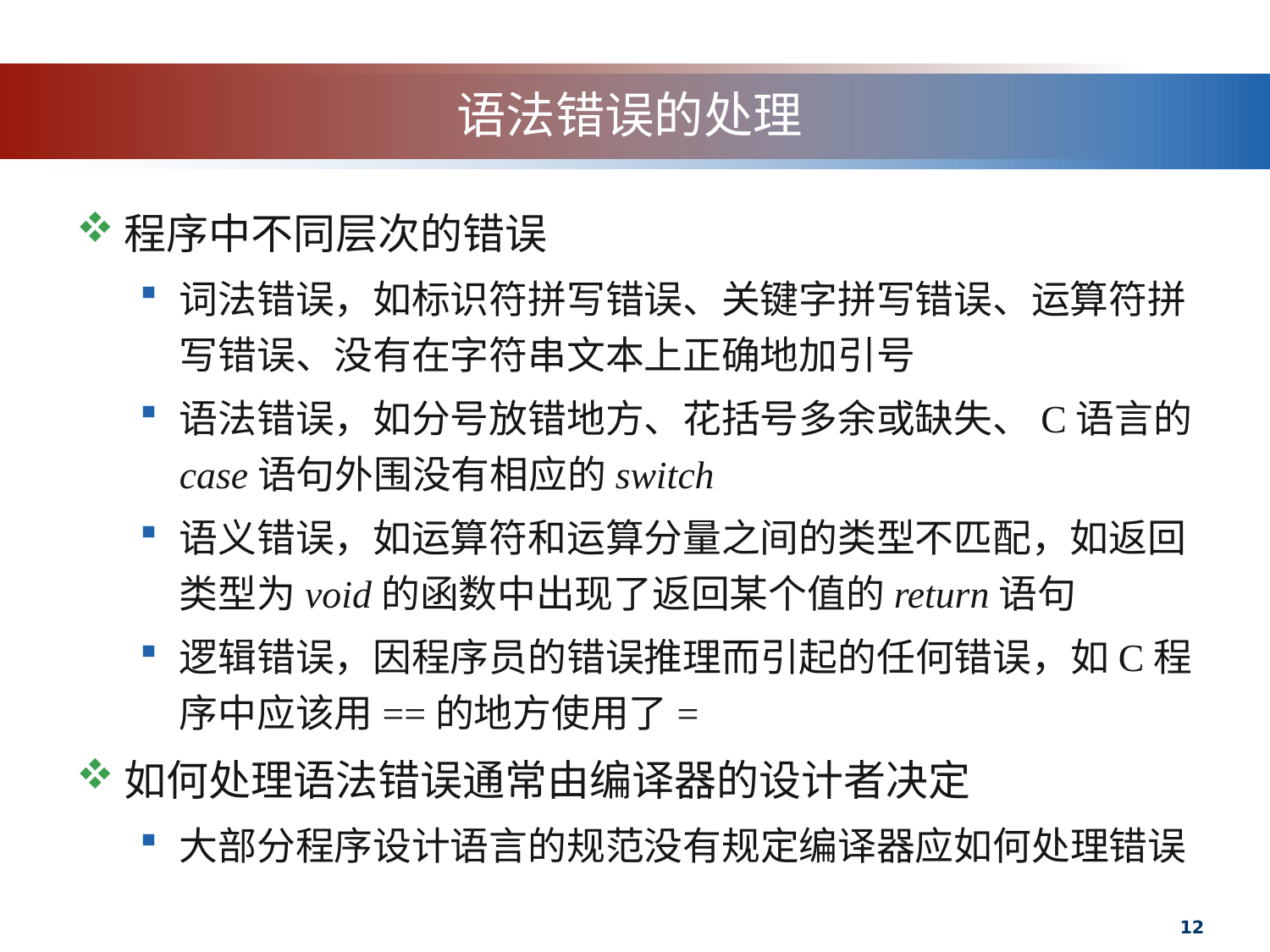

# 语法错误的处理
程序中不同层次的错误
词法错误，如标识符拼写错误、关键字拼写错误、运算符拼写错误、没有在字符串文本上正确地加引号
语法错误，如分号放错地方、花括号多余或缺失、C语言的case语句外围没有相应的switch
语义错误，如运算符和运算分量之间的类型不匹配，如返回类型为void的函数中出现了返回某个值的return语句
逻辑错误，因程序员的错误推理而引起的任何错误，如C程序中应该用==的地方使用了=
如何处理语法错误通常由编译器的设计者决定
大部分程序设计语言的规范没有规定编译器应如何处理错误
12